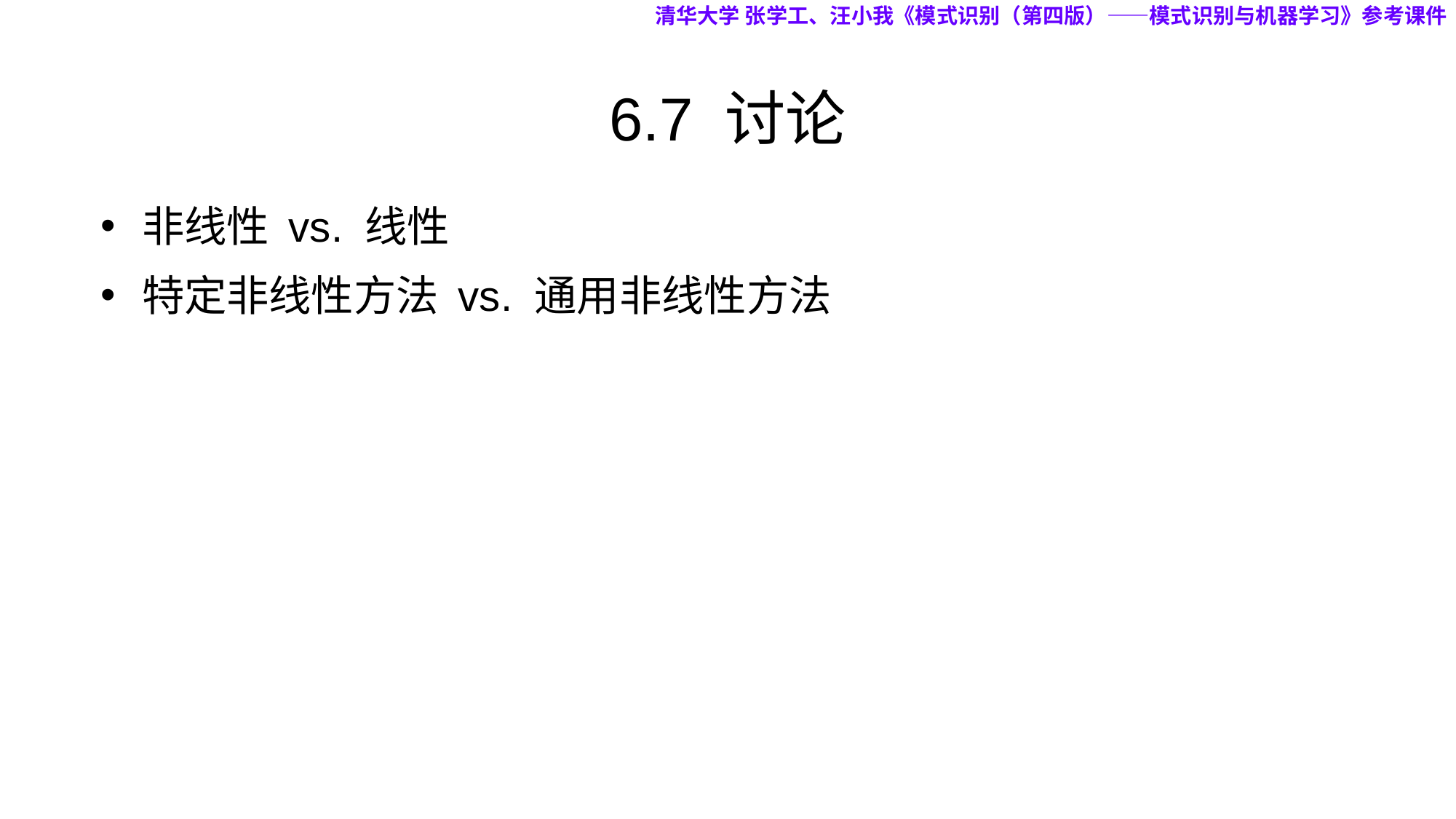

清华大学 张学工、汪小我《模式识别（第四版）——模式识别与机器学习》参考课件
# 6.7 讨论
非线性 vs. 线性
特定非线性方法 vs. 通用非线性方法
60